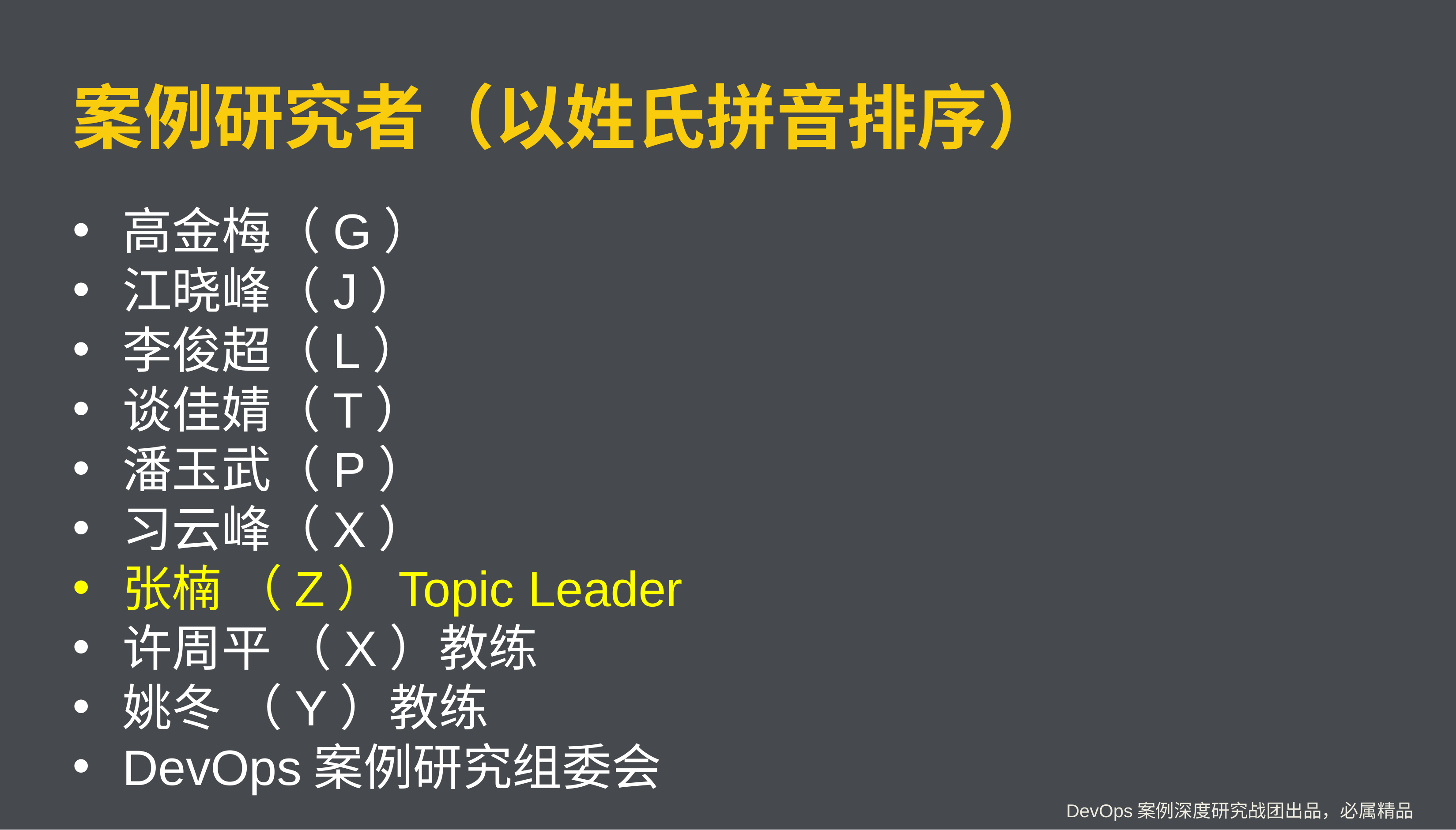

# 案例研究者（以姓氏拼音排序）
高金梅（G）
江晓峰（J）
李俊超（L）
谈佳婧（T）
潘玉武（P）
习云峰（X）
张楠 （Z）Topic Leader
许周平 （X）教练
姚冬 （Y）教练
DevOps案例研究组委会